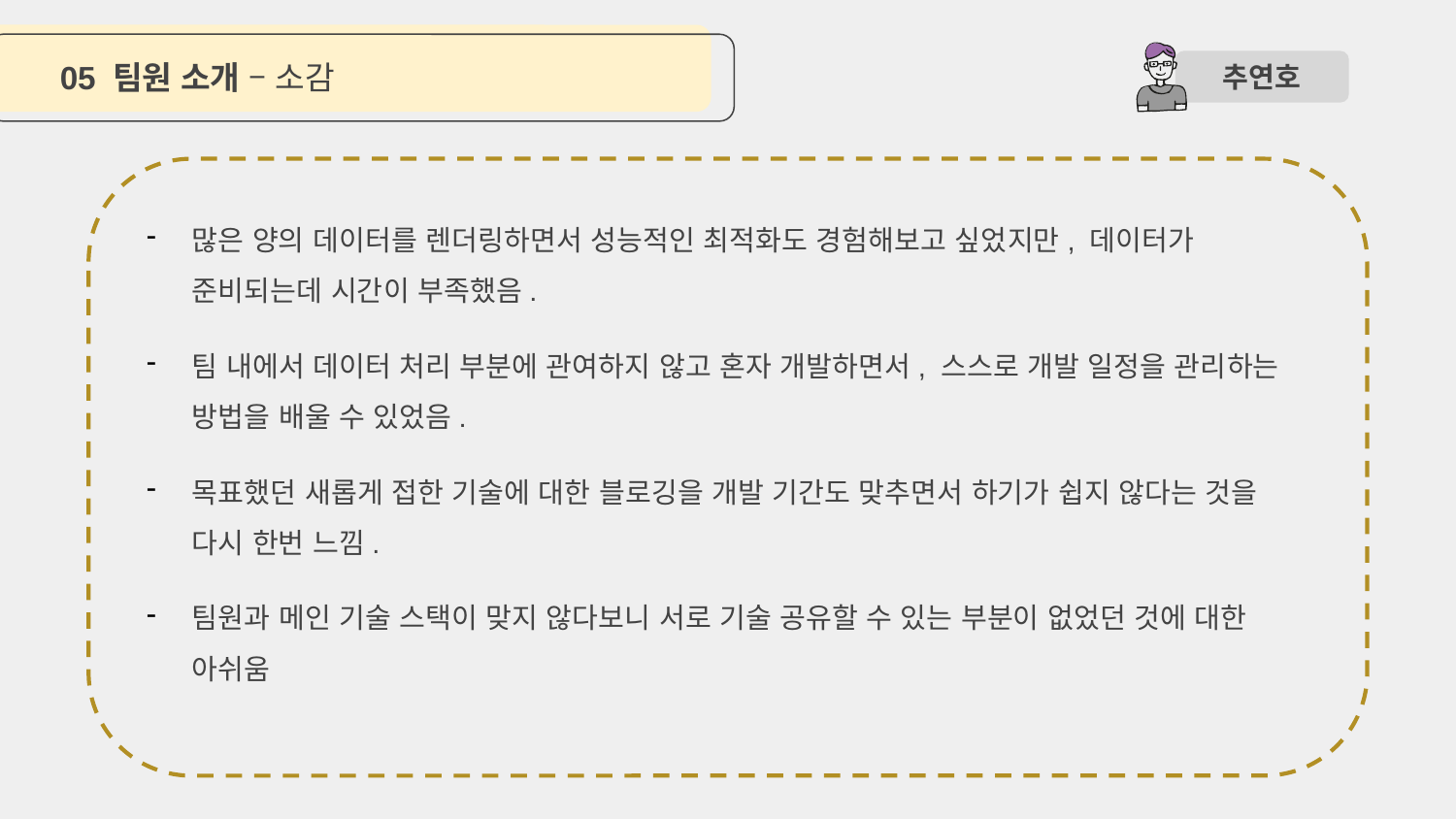

05 팀원 소개 – 소감

추연호

많은 양의 데이터를 렌더링하면서 성능적인 최적화도 경험해보고 싶었지만, 데이터가 준비되는데 시간이 부족했음.
팀 내에서 데이터 처리 부분에 관여하지 않고 혼자 개발하면서, 스스로 개발 일정을 관리하는 방법을 배울 수 있었음.
목표했던 새롭게 접한 기술에 대한 블로깅을 개발 기간도 맞추면서 하기가 쉽지 않다는 것을 다시 한번 느낌.
팀원과 메인 기술 스택이 맞지 않다보니 서로 기술 공유할 수 있는 부분이 없었던 것에 대한 아쉬움